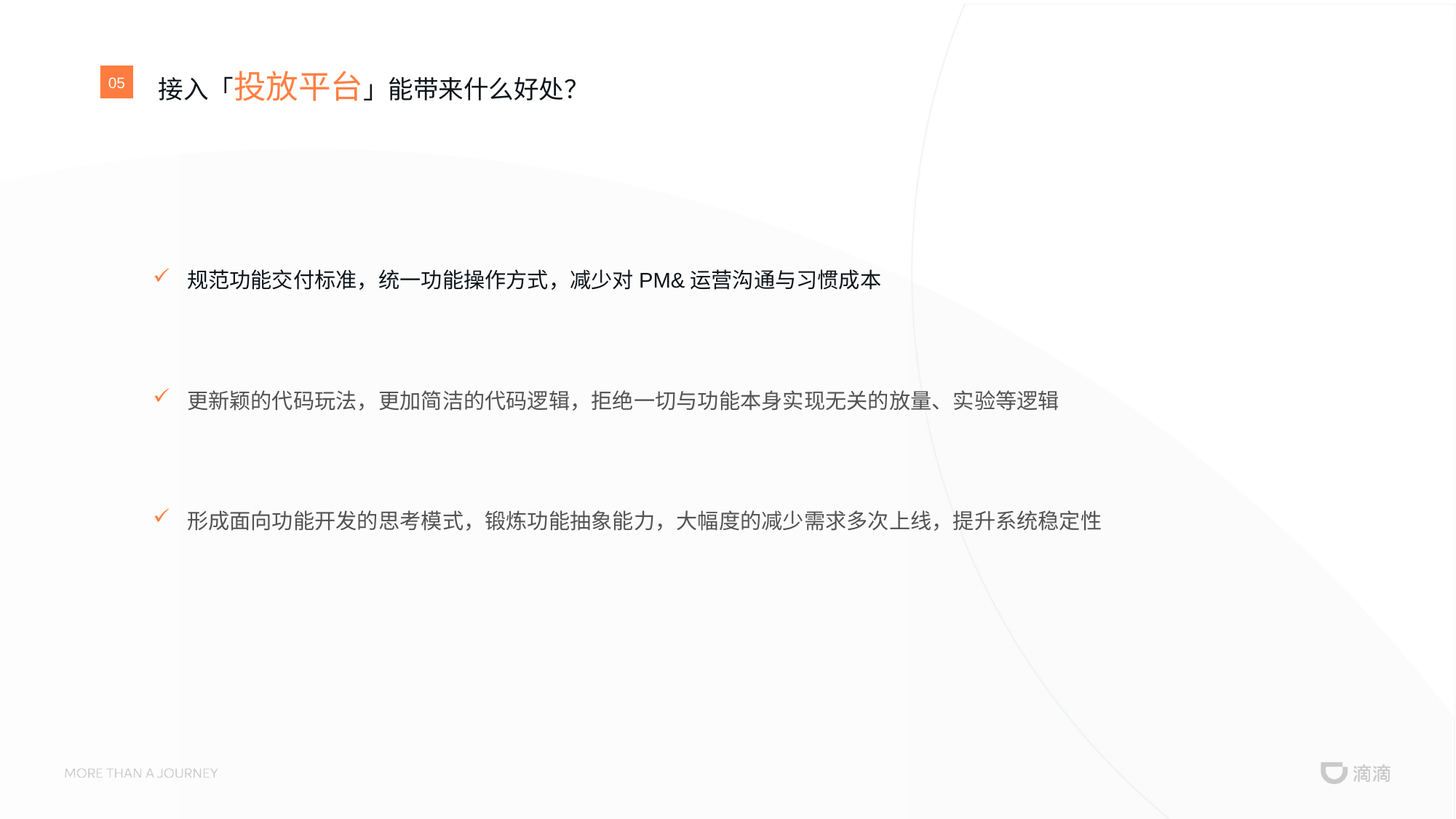

# 接入「投放平台」能带来什么好处？
05
规范功能交付标准，统一功能操作方式，减少对PM&运营沟通与习惯成本
更新颖的代码玩法，更加简洁的代码逻辑，拒绝一切与功能本身实现无关的放量、实验等逻辑
形成面向功能开发的思考模式，锻炼功能抽象能力，大幅度的减少需求多次上线，提升系统稳定性